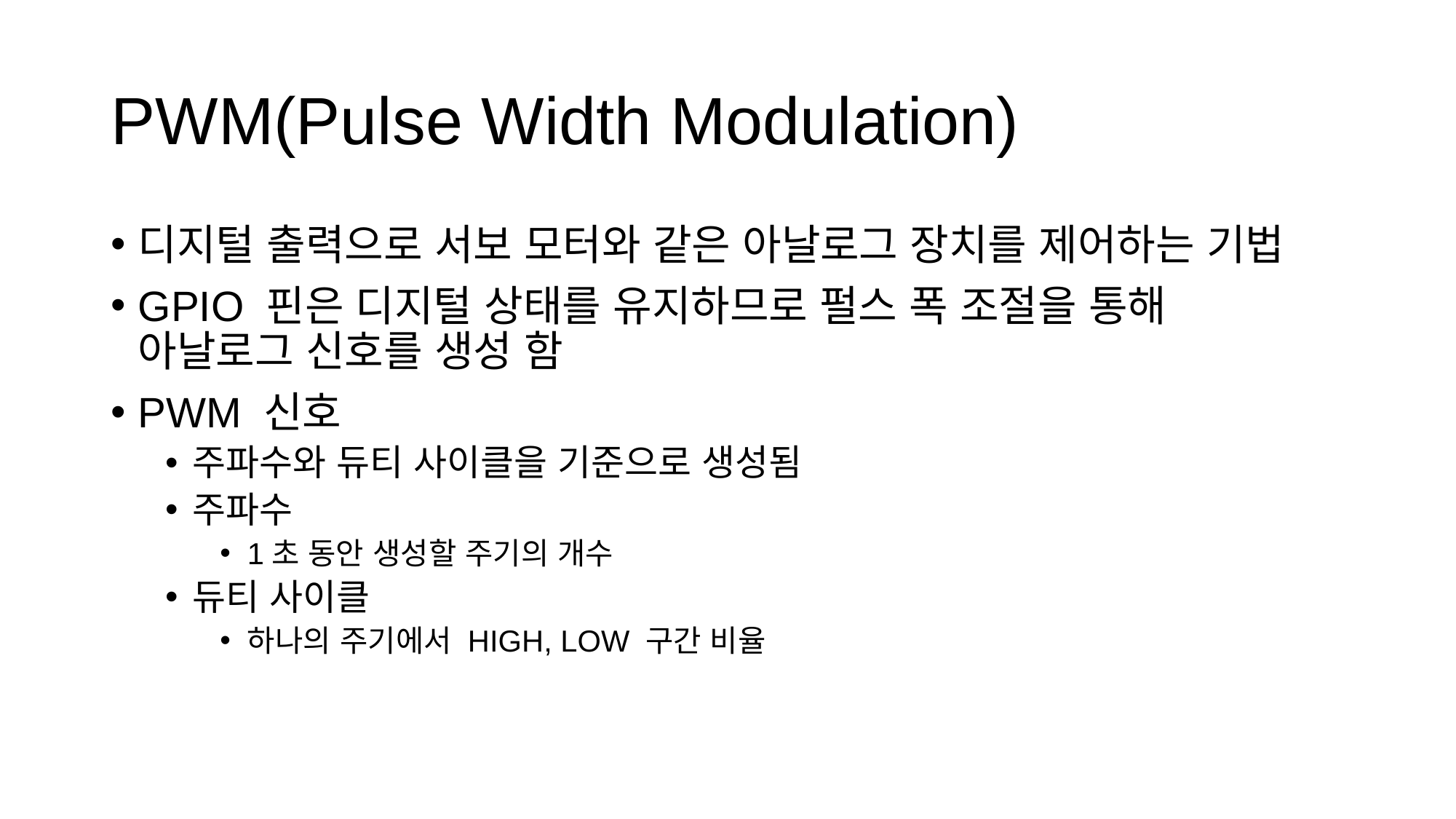

# PWM(Pulse Width Modulation)
디지털 출력으로 서보 모터와 같은 아날로그 장치를 제어하는 기법
GPIO 핀은 디지털 상태를 유지하므로 펄스 폭 조절을 통해
아날로그 신호를 생성 함
PWM 신호
주파수와 듀티 사이클을 기준으로 생성됨
주파수
1초 동안 생성할 주기의 개수
듀티 사이클
하나의 주기에서 HIGH, LOW 구간 비율